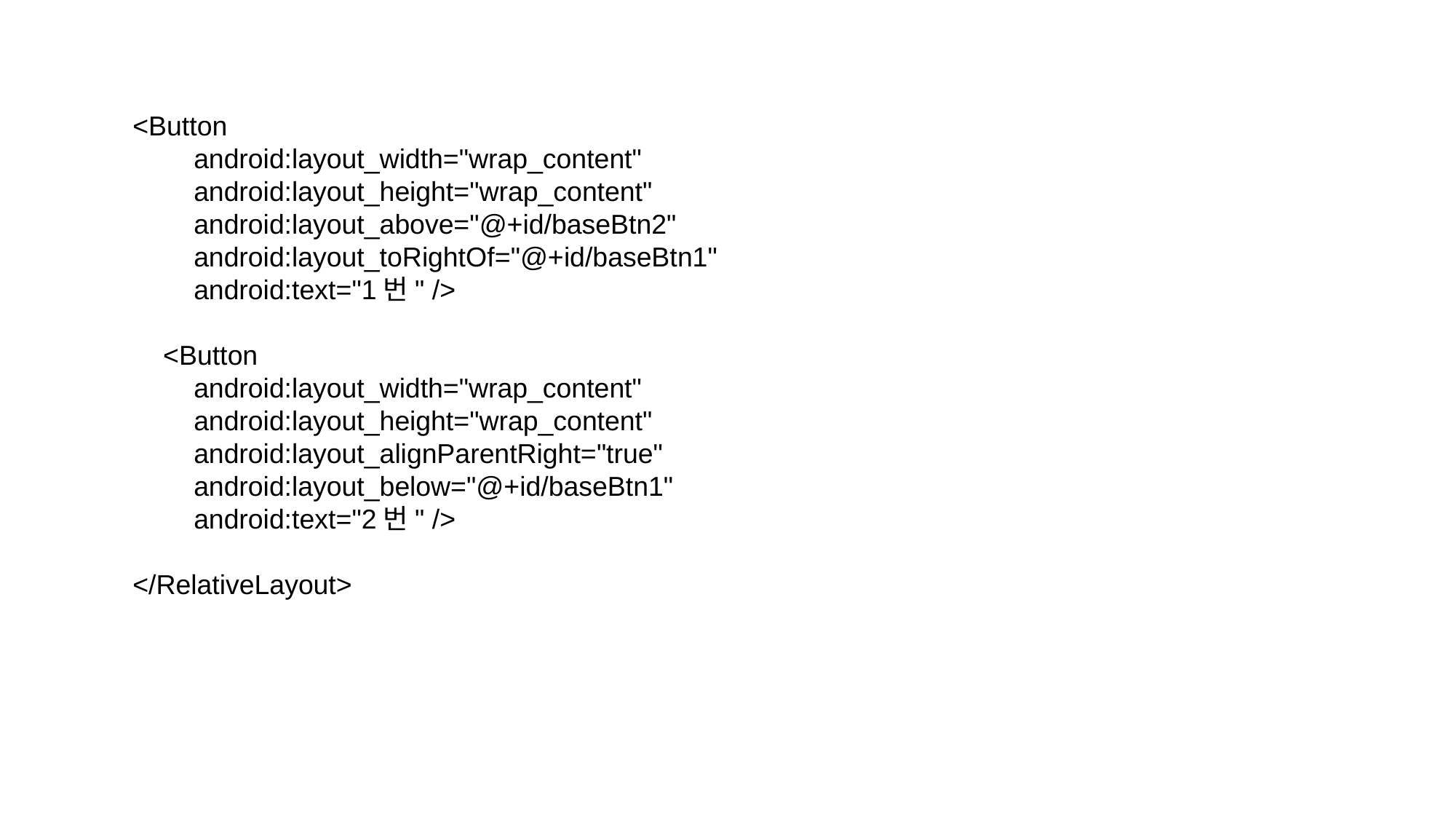

<Button
        android:layout_width="wrap_content"
        android:layout_height="wrap_content"
        android:layout_above="@+id/baseBtn2"
        android:layout_toRightOf="@+id/baseBtn1"
        android:text="1번" />

    <Button
        android:layout_width="wrap_content"
        android:layout_height="wrap_content"
        android:layout_alignParentRight="true"
        android:layout_below="@+id/baseBtn1"
        android:text="2번" />

</RelativeLayout>